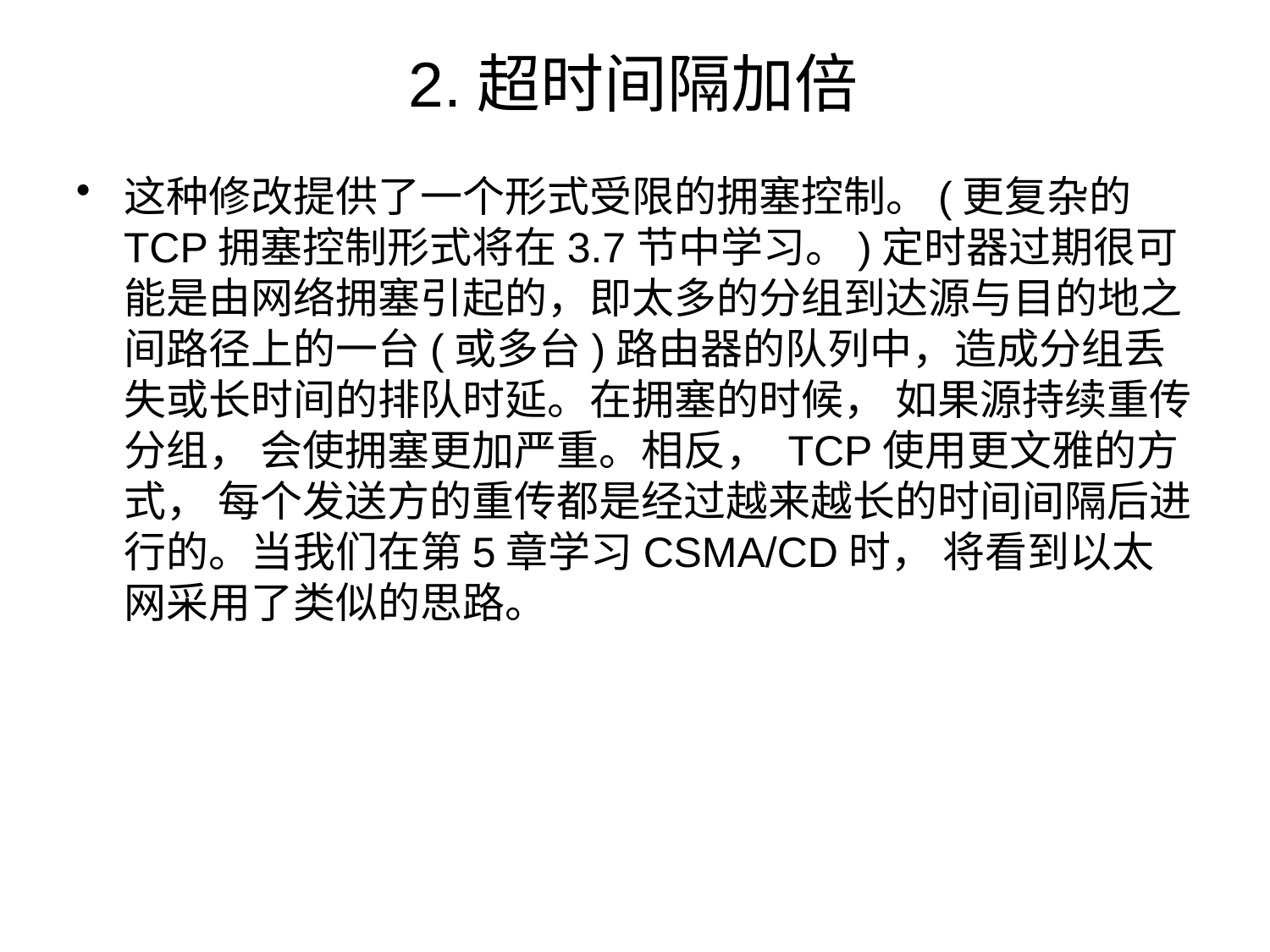

# 2.超时间隔加倍
这种修改提供了一个形式受限的拥塞控制。(更复杂的TCP拥塞控制形式将在3.7节中学习。)定时器过期很可能是由网络拥塞引起的，即太多的分组到达源与目的地之间路径上的一台(或多台)路由器的队列中，造成分组丢失或长时间的排队时延。在拥塞的时候， 如果源持续重传分组， 会使拥塞更加严重。相反， TCP使用更文雅的方式， 每个发送方的重传都是经过越来越长的时间间隔后进行的。当我们在第5章学习CSMA/CD时， 将看到以太网采用了类似的思路。